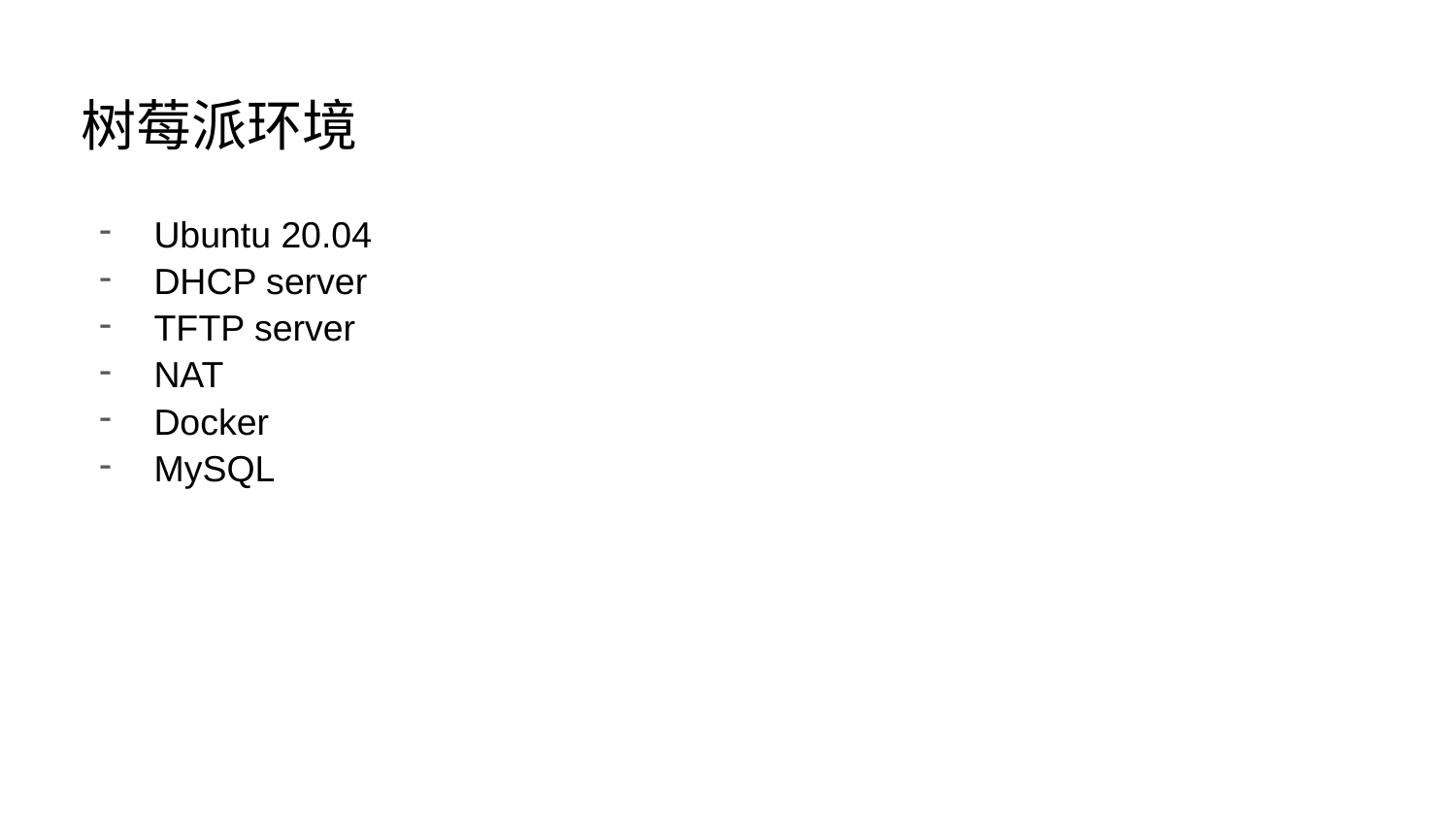

# 树莓派环境
Ubuntu 20.04
DHCP server
TFTP server
NAT
Docker
MySQL